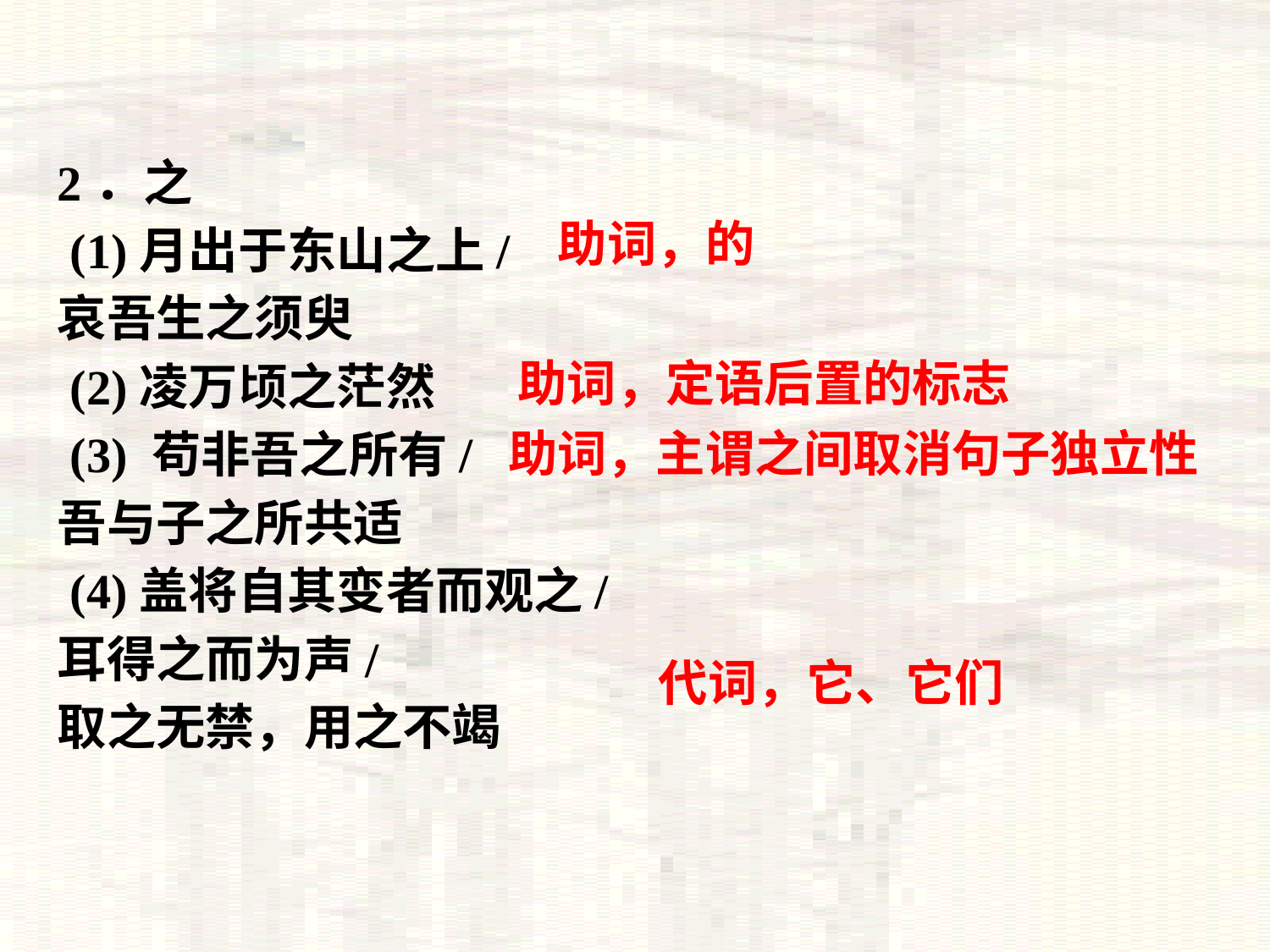

2．之
 (1)月出于东山之上/
哀吾生之须臾
 (2)凌万顷之茫然
 (3) 苟非吾之所有/
吾与子之所共适
 (4)盖将自其变者而观之/
耳得之而为声/
取之无禁，用之不竭
助词，的
助词，定语后置的标志
助词，主谓之间取消句子独立性
代词，它、它们